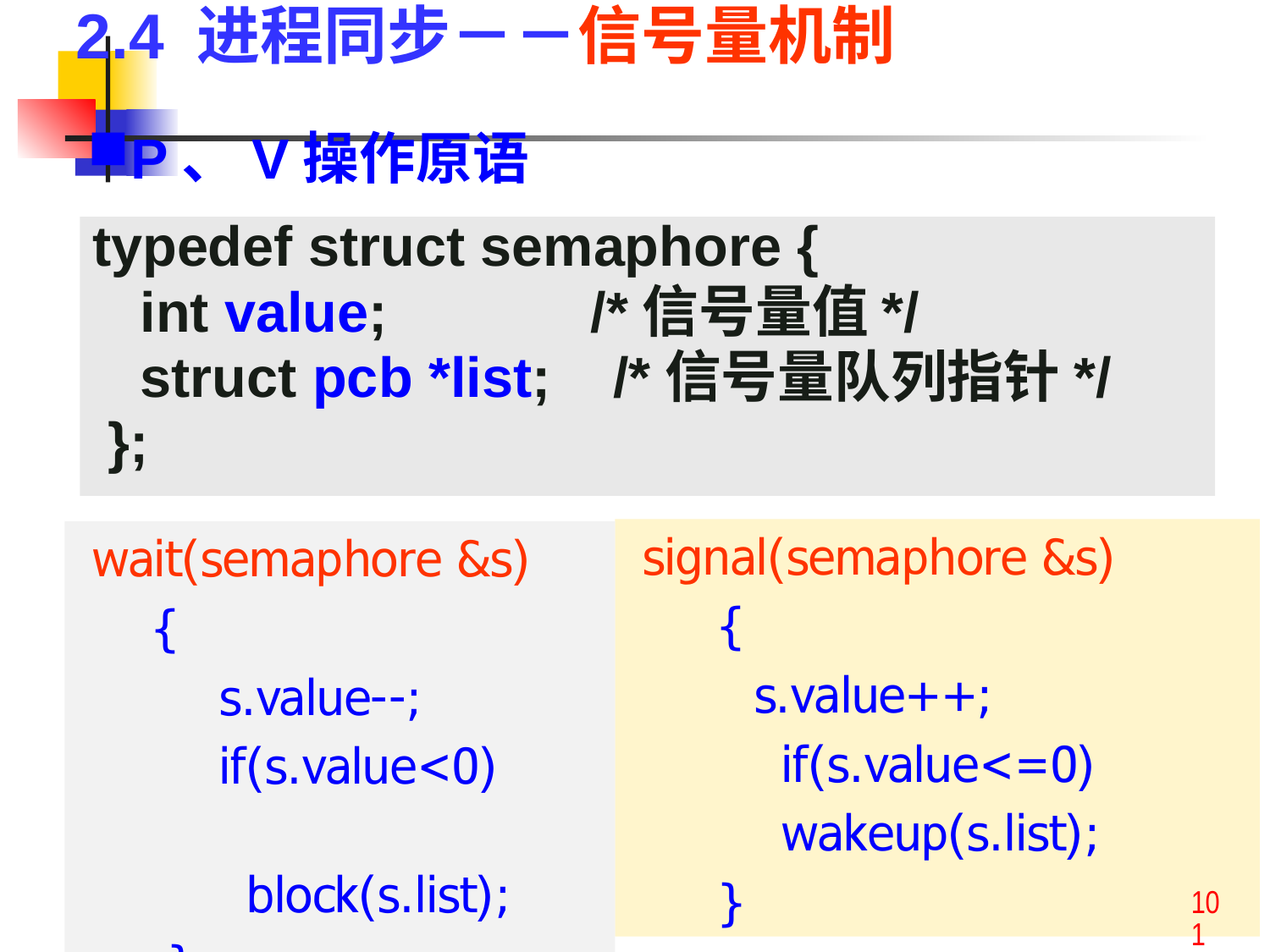

2.4 进程同步－－信号量机制
P、V操作原语
typedef struct semaphore {
	int value;             /*信号量值*/
	struct pcb *list;    /*信号量队列指针*/
 };
 signal(semaphore &s)
      {
	s.value++;
          if(s.value<=0)
          wakeup(s.list);
      }
 wait(semaphore &s)
     {
	 s.value--;
	 if(s.value<0)
           block(s.list);
      }
101